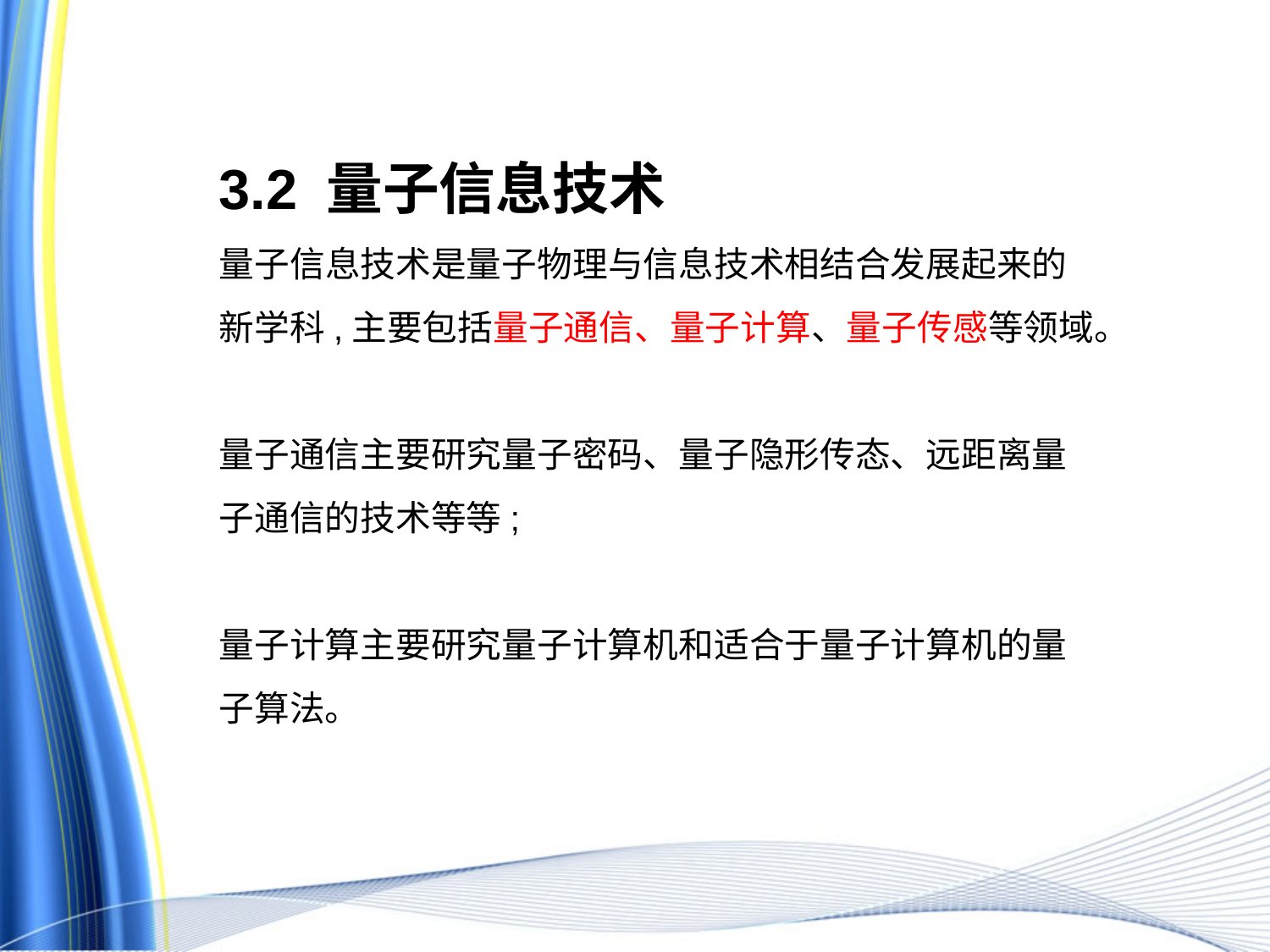

3.2 量子信息技术
量子信息技术是量子物理与信息技术相结合发展起来的新学科,主要包括量子通信、量子计算、量子传感等领域。

量子通信主要研究量子密码、量子隐形传态、远距离量子通信的技术等等;

量子计算主要研究量子计算机和适合于量子计算机的量子算法。